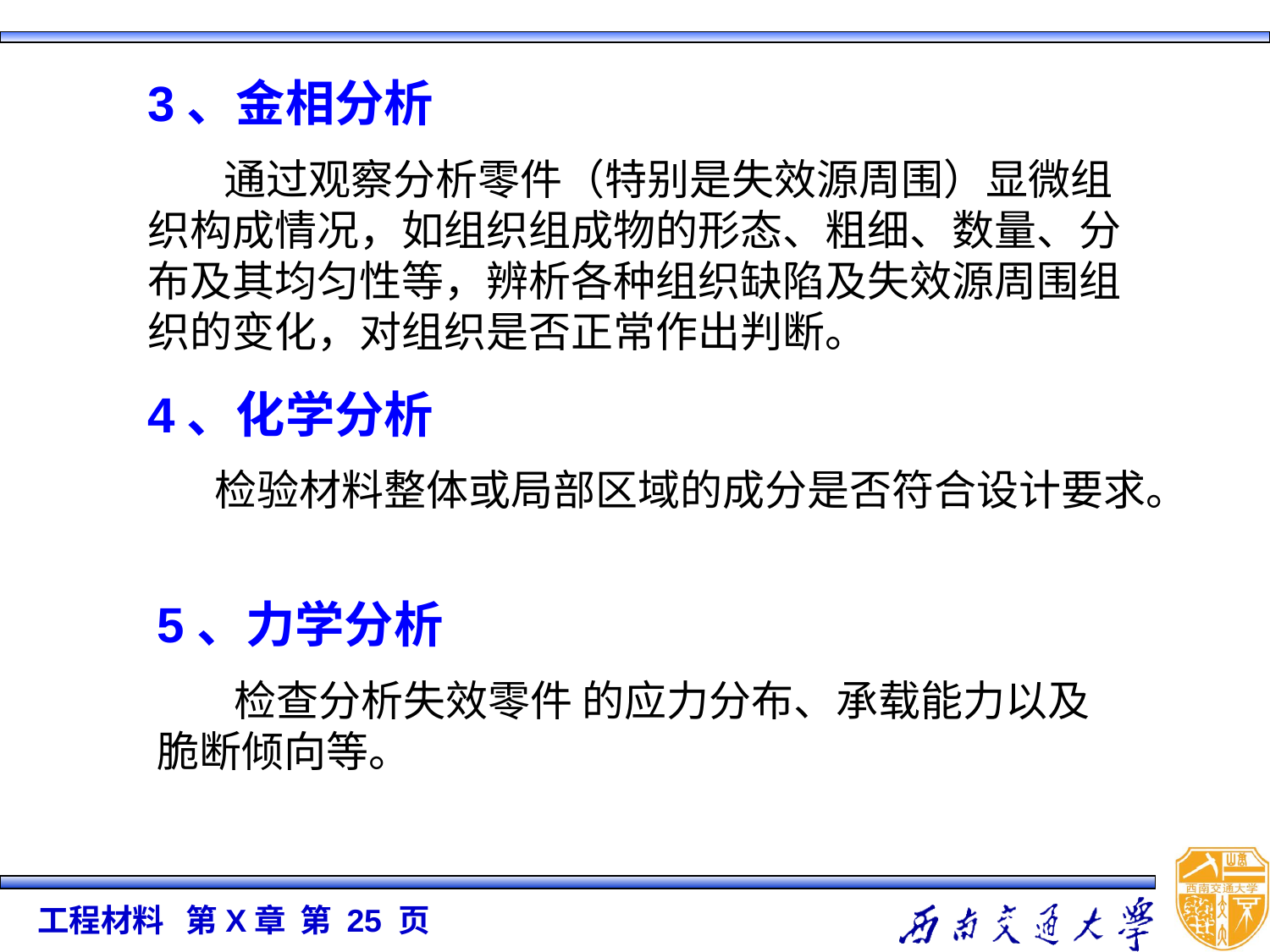

3、金相分析
       通过观察分析零件（特别是失效源周围）显微组织构成情况，如组织组成物的形态、粗细、数量、分布及其均匀性等，辨析各种组织缺陷及失效源周围组织的变化，对组织是否正常作出判断。
4、化学分析
      检验材料整体或局部区域的成分是否符合设计要求。
5、力学分析
       检查分析失效零件 的应力分布、承载能力以及脆断倾向等。